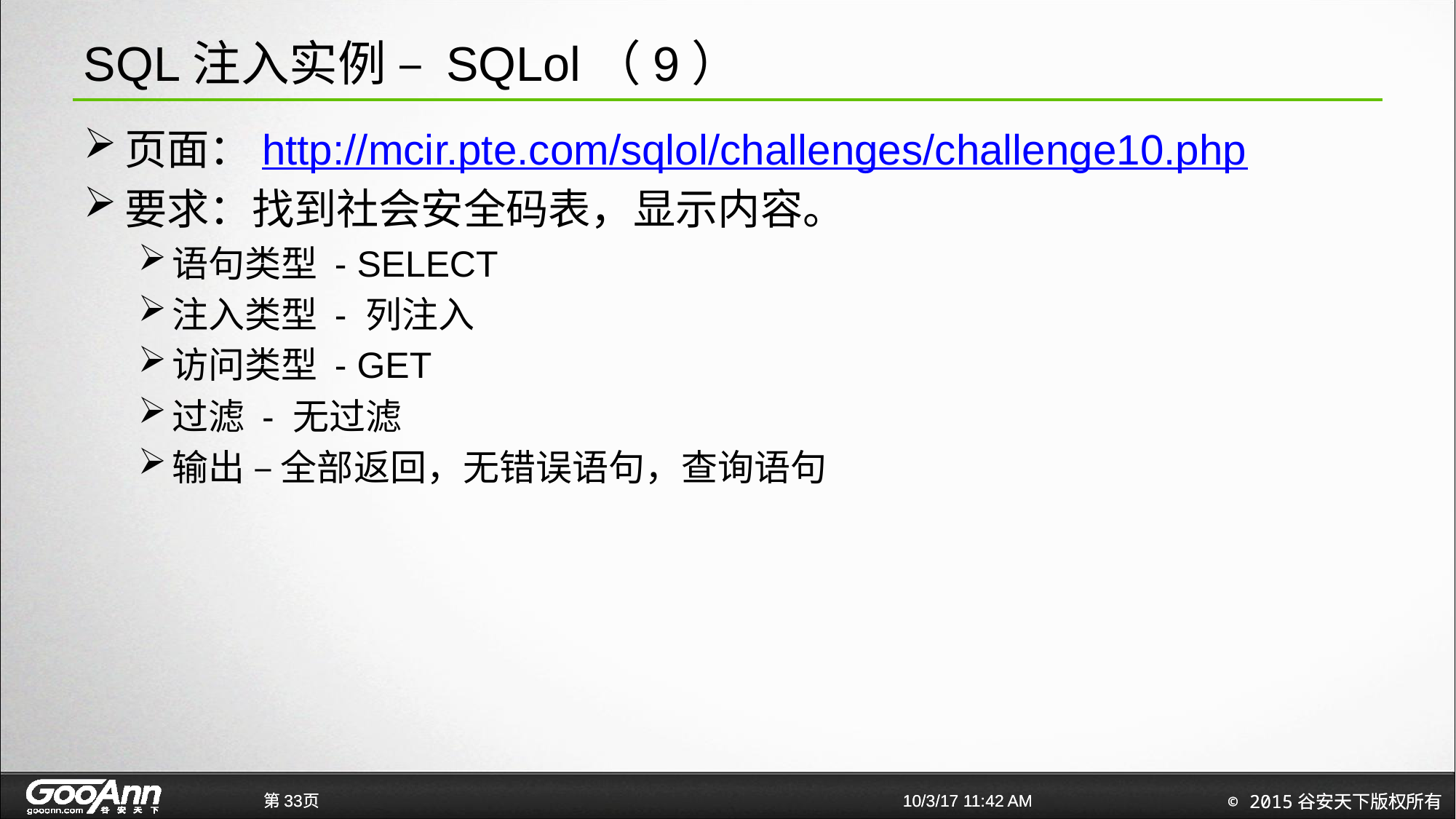

# SQL注入实例 – SQLol（9）
页面：http://mcir.pte.com/sqlol/challenges/challenge10.php
要求：找到社会安全码表，显示内容。
语句类型 - SELECT
注入类型 - 列注入
访问类型 - GET
过滤 - 无过滤
输出 – 全部返回，无错误语句，查询语句